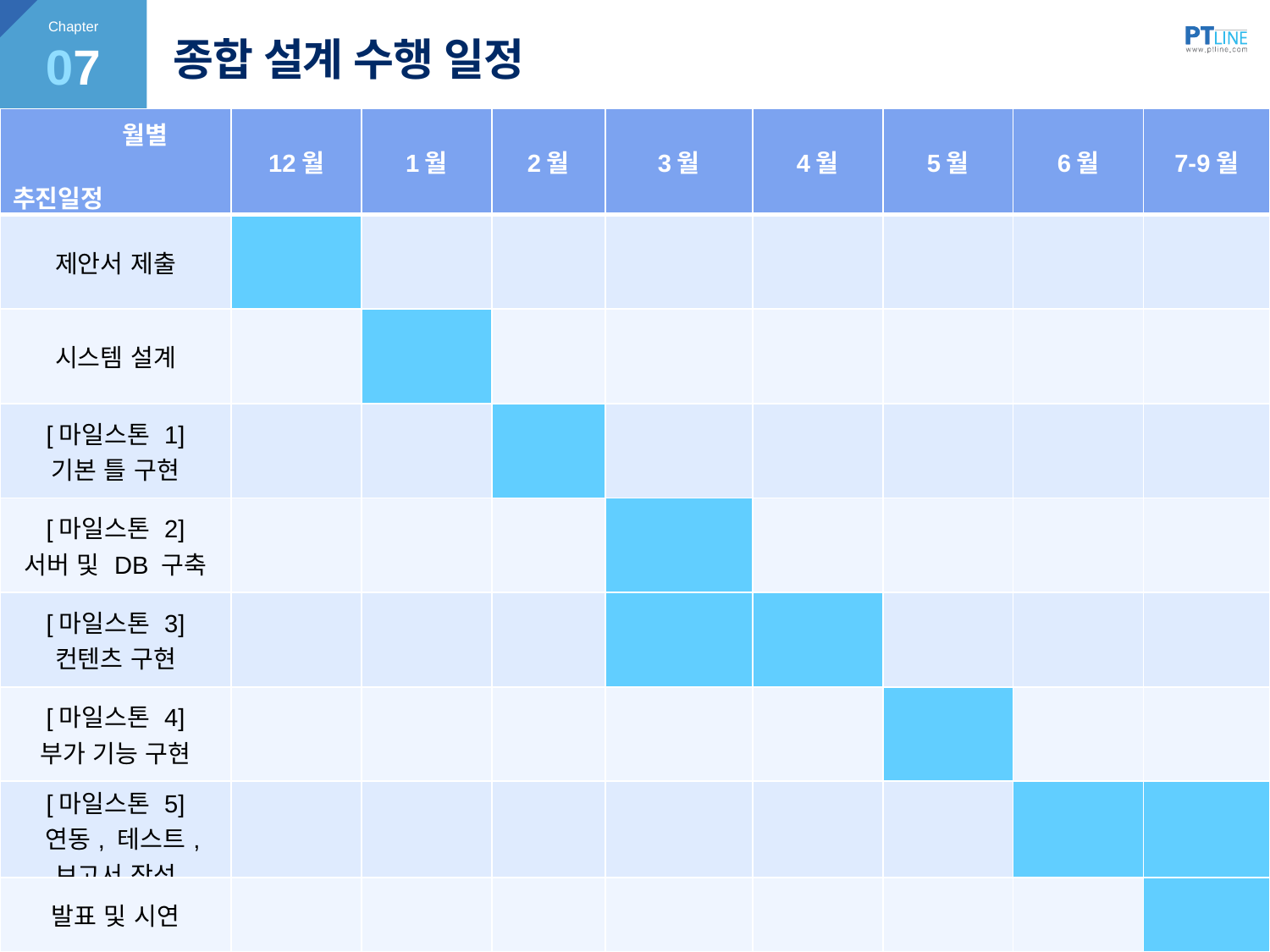

07
# 종합 설계 수행 일정
| 월별 추진일정 | 12월 | 1월 | 2월 | 3월 | 4월 | 5월 | 6월 | 7-9월 |
| --- | --- | --- | --- | --- | --- | --- | --- | --- |
| 제안서 제출 |  |  |  |  |  |  |  |  |
| 시스템 설계 |  |  |  |  |  |  |  |  |
| [마일스톤 1] 기본 틀 구현 |  |  |  |  |  |  |  |  |
| [마일스톤 2] 서버 및 DB 구축 |  |  |  |  |  |  |  |  |
| [마일스톤 3] 컨텐츠 구현 |  |  |  |  |  |  |  |  |
| [마일스톤 4] 부가 기능 구현 |  |  |  |  |  |  |  |  |
| [마일스톤 5] 연동, 테스트, 보고서 작성 |  |  |  |  |  |  |  |  |
| 발표 및 시연 |  |  |  |  |  |  |  |  |